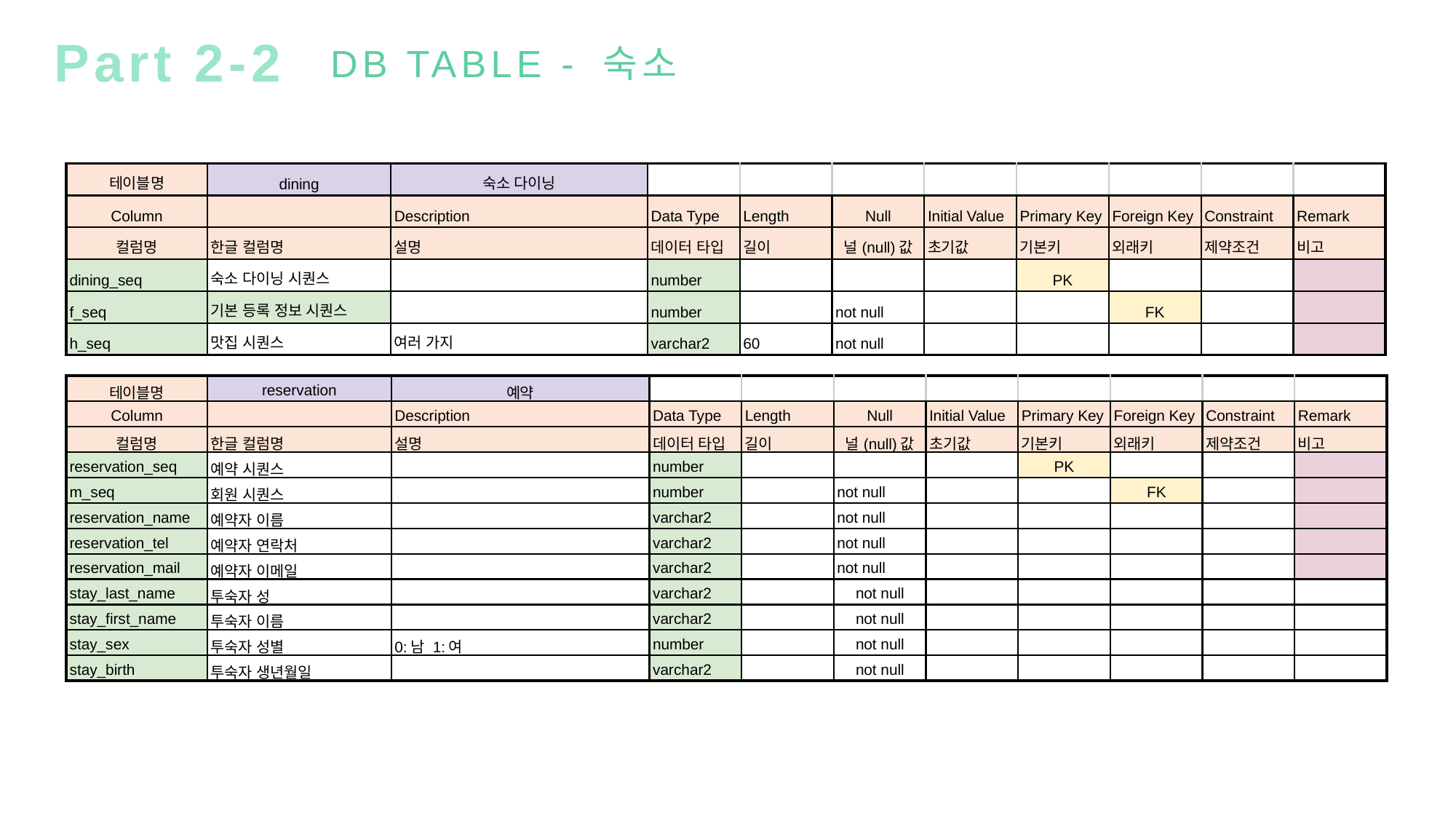

Part 2-2
DB TABLE - 숙소
| 테이블명 | dining | 숙소 다이닝 |  |  |  |  |  |  |  |  |
| --- | --- | --- | --- | --- | --- | --- | --- | --- | --- | --- |
| Column |  | Description | Data Type | Length | Null | Initial Value | Primary Key | Foreign Key | Constraint | Remark |
| 컬럼명 | 한글 컬럼명 | 설명 | 데이터 타입 | 길이 | 널(null)값 | 초기값 | 기본키 | 외래키 | 제약조건 | 비고 |
| dining\_seq | 숙소 다이닝 시퀀스 |  | number |  |  |  | PK |  |  |  |
| f\_seq | 기본 등록 정보 시퀀스 |  | number |  | not null |  |  | FK |  |  |
| h\_seq | 맛집 시퀀스 | 여러 가지 | varchar2 | 60 | not null |  |  |  |  |  |
| 테이블명 | reservation | 예약 |  |  |  |  |  |  |  |  |
| --- | --- | --- | --- | --- | --- | --- | --- | --- | --- | --- |
| Column |  | Description | Data Type | Length | Null | Initial Value | Primary Key | Foreign Key | Constraint | Remark |
| 컬럼명 | 한글 컬럼명 | 설명 | 데이터 타입 | 길이 | 널(null)값 | 초기값 | 기본키 | 외래키 | 제약조건 | 비고 |
| reservation\_seq | 예약 시퀀스 |  | number |  |  |  | PK |  |  |  |
| m\_seq | 회원 시퀀스 |  | number |  | not null |  |  | FK |  |  |
| reservation\_name | 예약자 이름 |  | varchar2 |  | not null |  |  |  |  |  |
| reservation\_tel | 예약자 연락처 |  | varchar2 |  | not null |  |  |  |  |  |
| reservation\_mail | 예약자 이메일 |  | varchar2 |  | not null |  |  |  |  |  |
| stay\_last\_name | 투숙자 성 |  | varchar2 |  | not null |  |  |  |  |  |
| stay\_first\_name | 투숙자 이름 |  | varchar2 |  | not null |  |  |  |  |  |
| stay\_sex | 투숙자 성별 | 0:남 1:여 | number |  | not null |  |  |  |  |  |
| stay\_birth | 투숙자 생년월일 |  | varchar2 |  | not null |  |  |  |  |  |